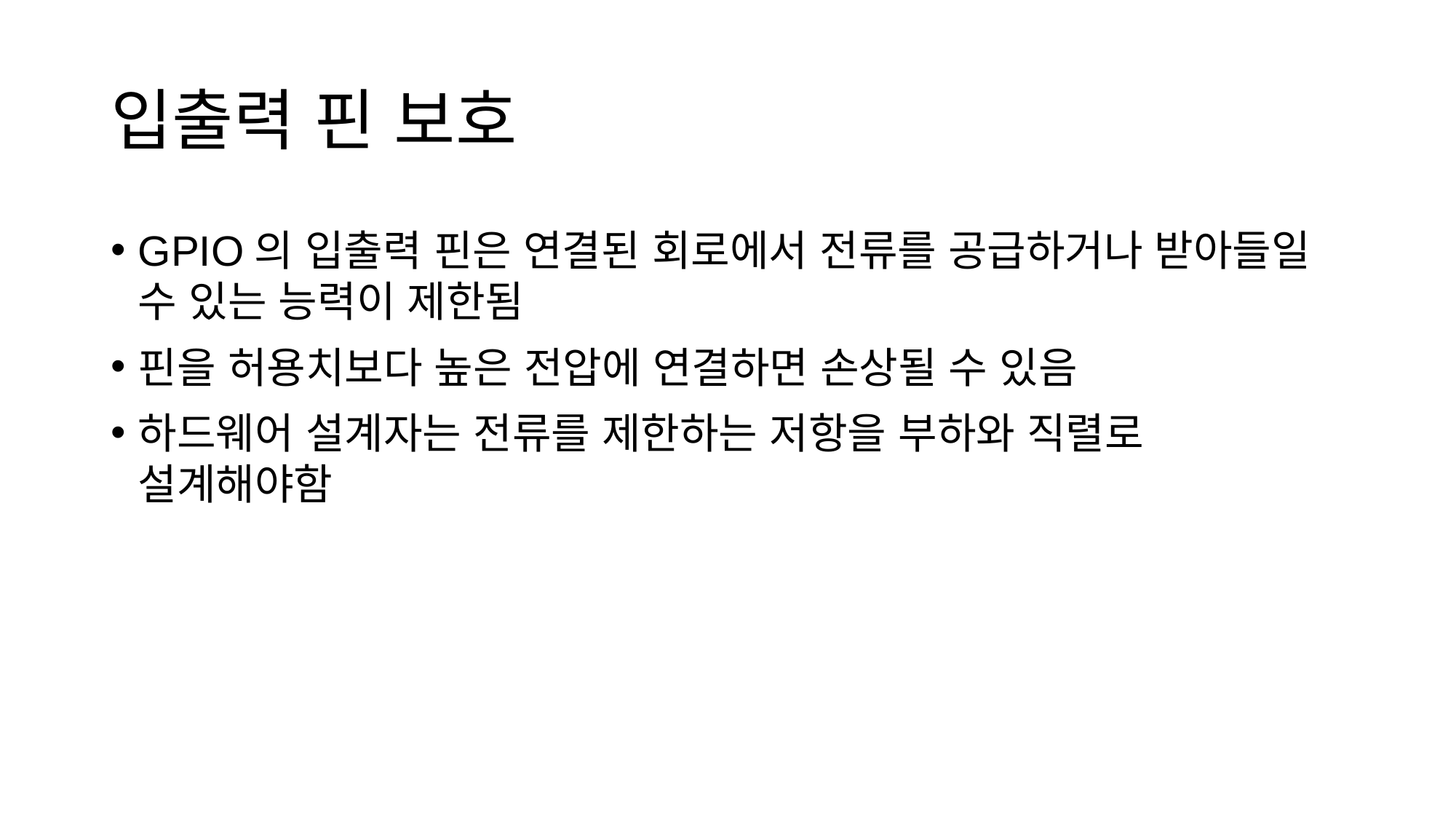

# 입출력 핀 보호
GPIO의 입출력 핀은 연결된 회로에서 전류를 공급하거나 받아들일 수 있는 능력이 제한됨
핀을 허용치보다 높은 전압에 연결하면 손상될 수 있음
하드웨어 설계자는 전류를 제한하는 저항을 부하와 직렬로
설계해야함